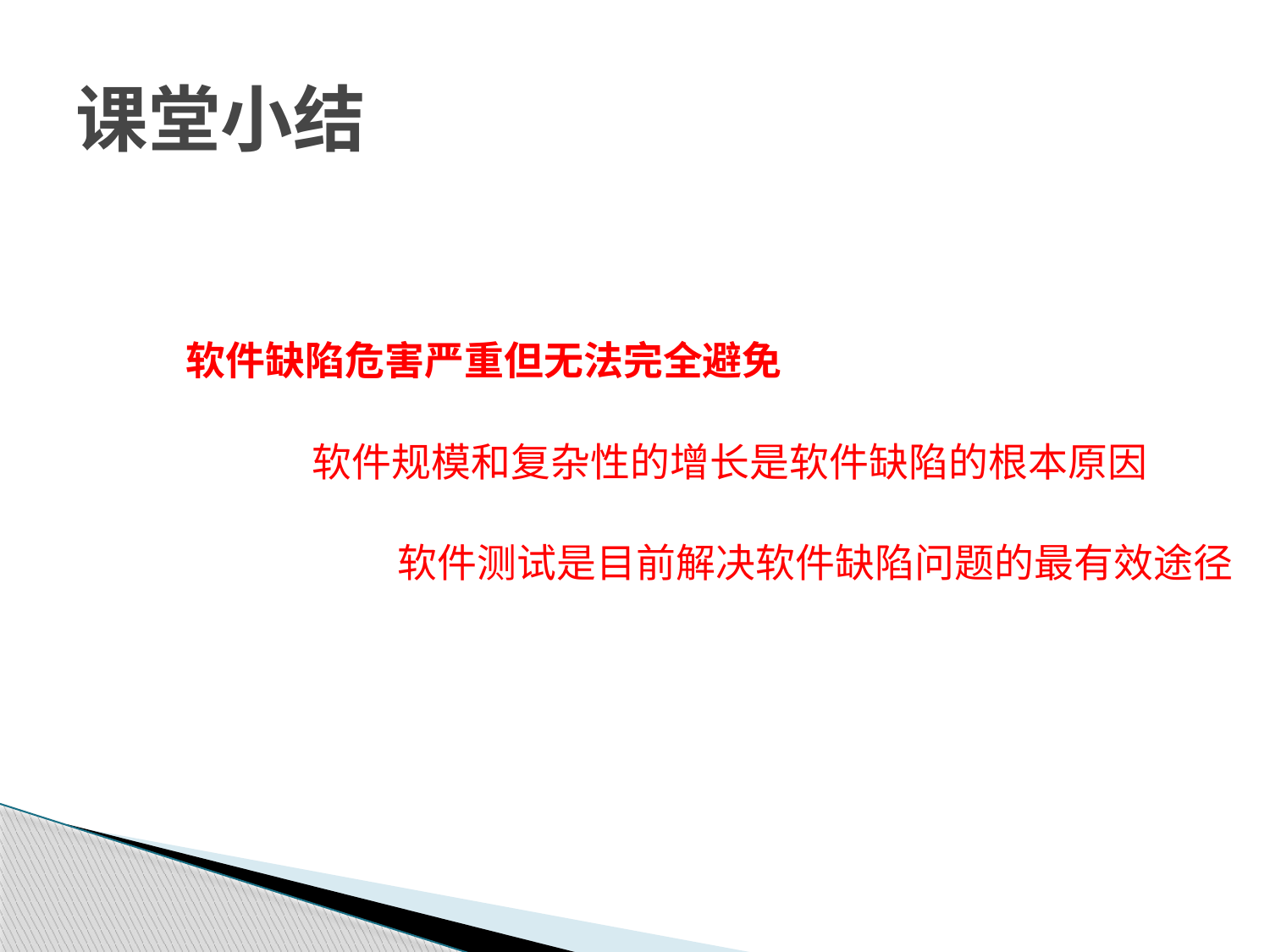

# 课堂小结
04
软件缺陷危害严重但无法完全避免
软件规模和复杂性的增长是软件缺陷的根本原因
软件测试是目前解决软件缺陷问题的最有效途径